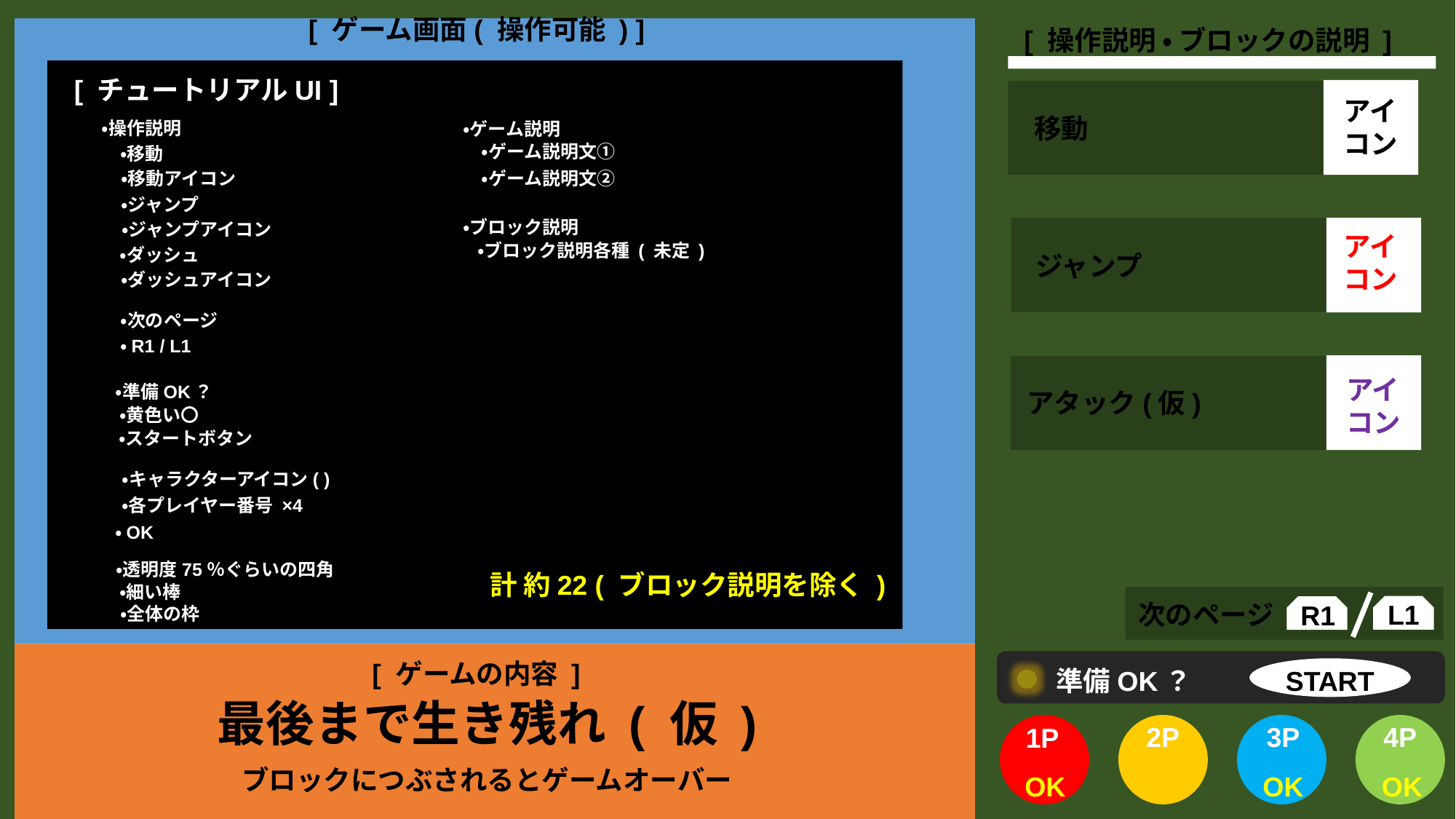

[ ゲーム画面( 操作可能 ) ]
[ 操作説明 ・ ブロックの説明 ]

[ チュートリアルUI ]

アイ
コン
移動
・操作説明
・ゲーム説明
・ゲーム説明文①
・移動
・ゲーム説明文②
・移動アイコン
・ジャンプ
・ブロック説明
・ジャンプアイコン

アイ
コン
・ブロック説明各種 ( 未定 )
・ダッシュ
ジャンプ
・ダッシュアイコン
・次のページ
・R1 / L1

アイ
コン
・準備OK？
アタック(仮)
・黄色い〇
・スタートボタン
・キャラクターアイコン( )
・各プレイヤー番号 ×4
・OK
・透明度75％ぐらいの四角
計 約22 ( ブロック説明を除く )
・細い棒

次のページ
L1

R1

・全体の枠

[ ゲームの内容 ]

準備OK？

START

最後まで生き残れ ( 仮 )
3P
4P

2P

1P
ブロックにつぶされるとゲームオーバー
OK
OK
OK